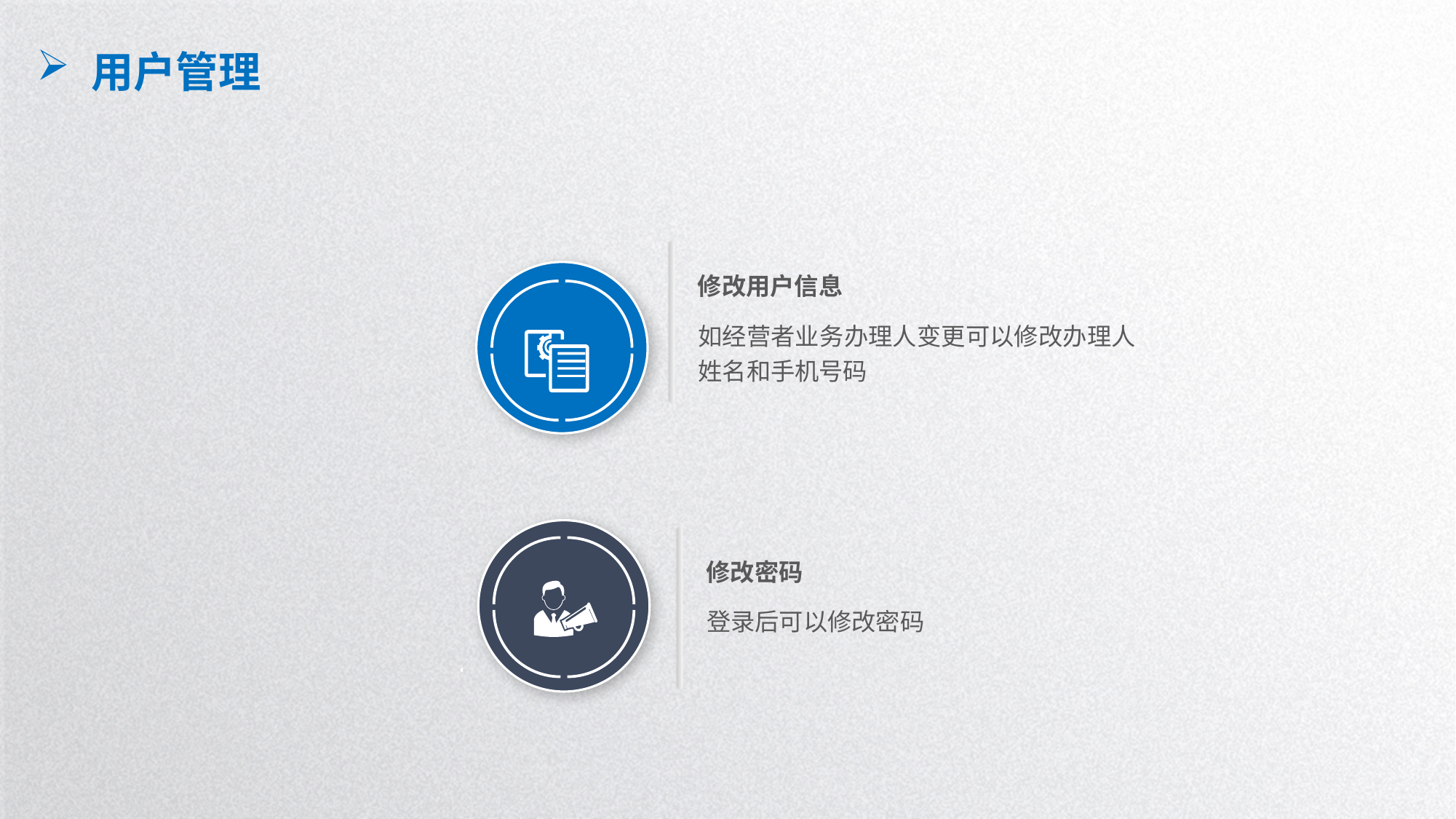

用户管理

修改用户信息
如经营者业务办理人变更可以修改办理人姓名和手机号码

修改密码
登录后可以修改密码